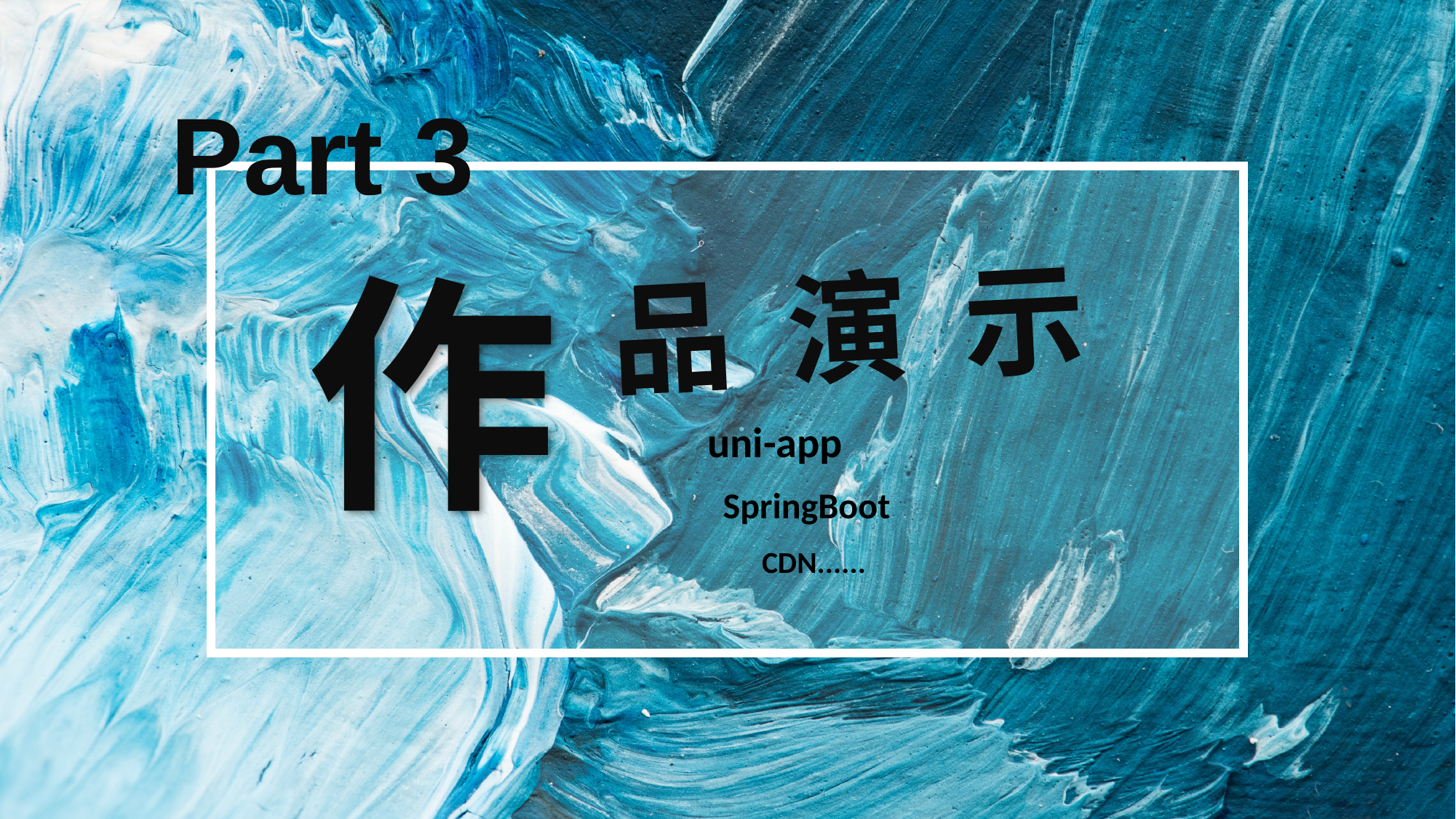

Part 3
作
 品  演  示
uni-app
SpringBoot
CDN......